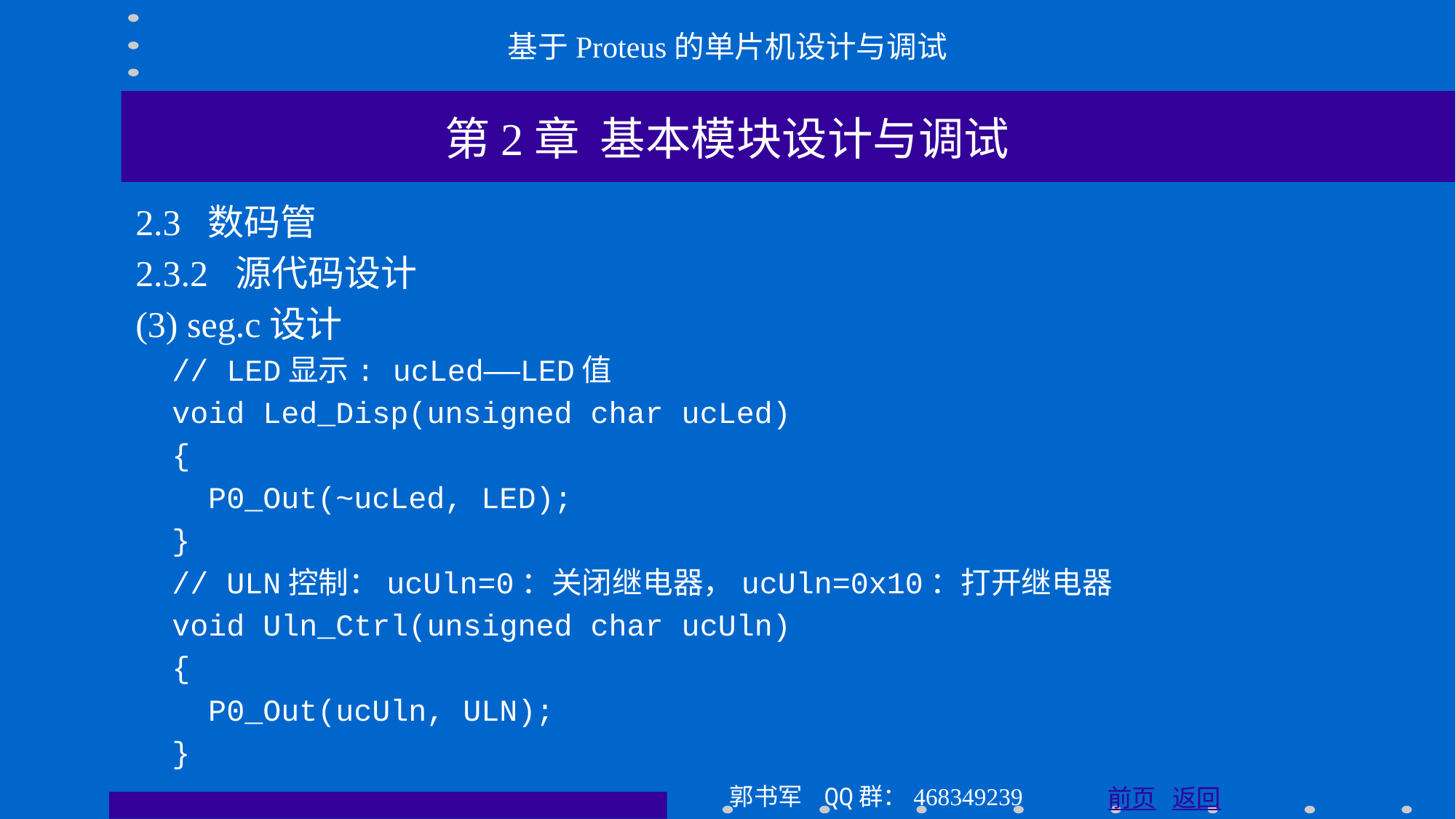

基于Proteus的单片机设计与调试
第2章  基本模块设计与调试
2.3  数码管
2.3.2  源代码设计
(3) seg.c设计
  // LED显示: ucLed——LED值
  void Led_Disp(unsigned char ucLed)
  {
    P0_Out(~ucLed, LED);
  }
  // ULN控制：ucUln=0：关闭继电器，ucUln=0x10：打开继电器
  void Uln_Ctrl(unsigned char ucUln)
  {
    P0_Out(ucUln, ULN);
  }

郭书军   QQ群：468349239
前页   返回